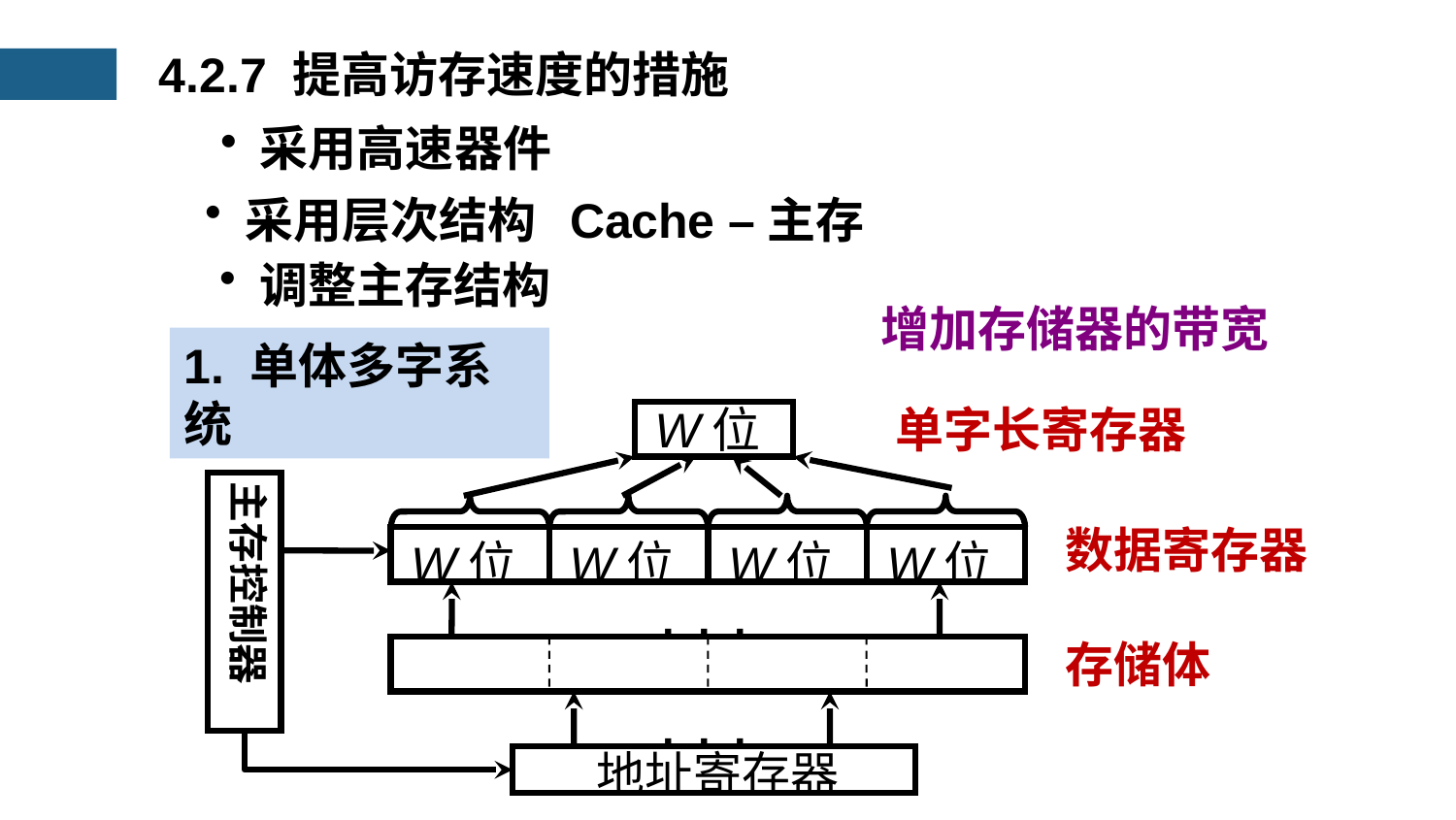

4.2.7 提高访存速度的措施
 采用高速器件
 采用层次结构  Cache –主存
 调整主存结构
增加存储器的带宽
1. 单体多字系统
W位
单字长寄存器

   主存控制器

数据寄存器
W位
W位
W位
W位

. . .

存储体

. . .

 地址寄存器